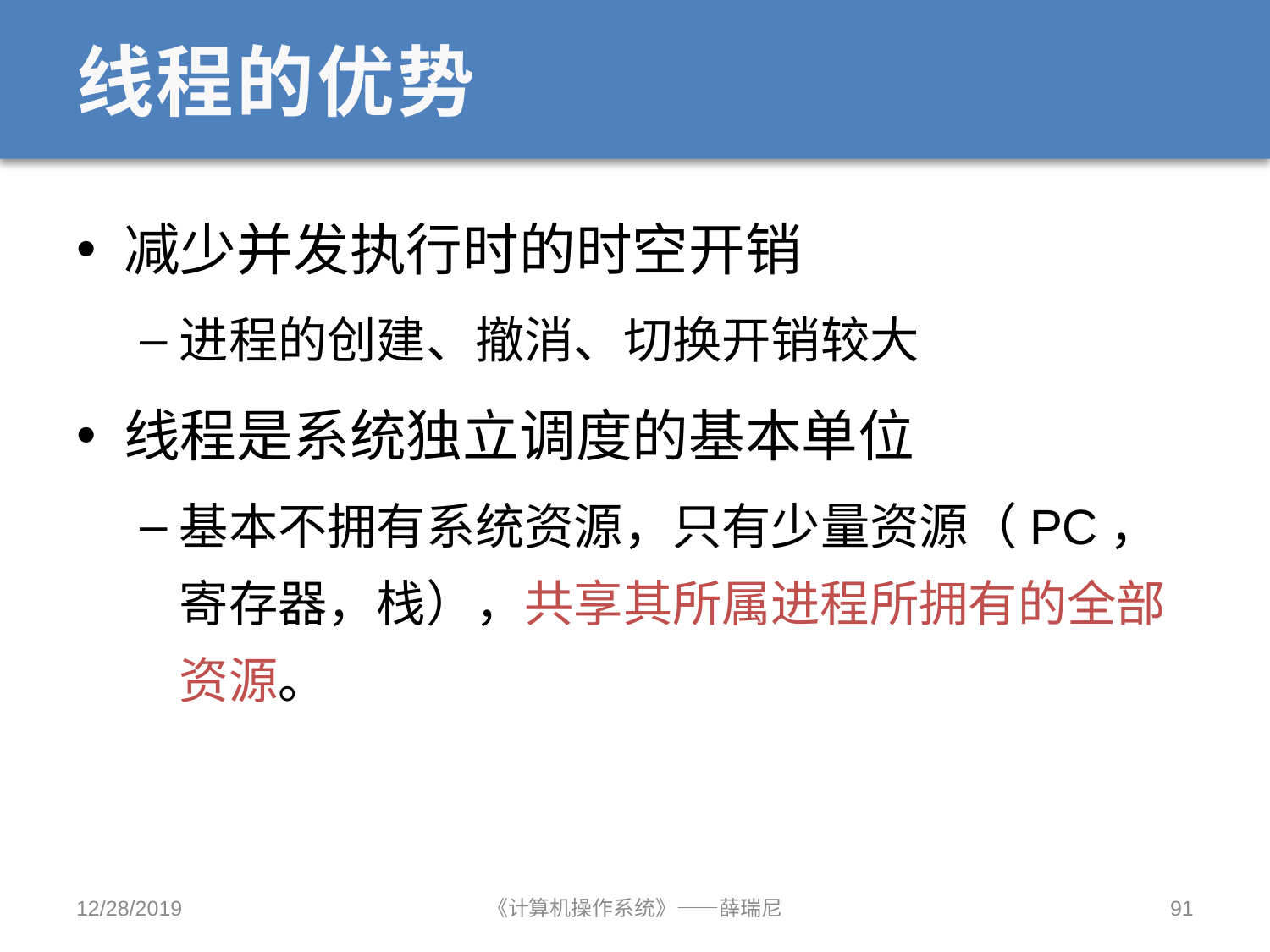

# 线程的优势
减少并发执行时的时空开销
进程的创建、撤消、切换开销较大
线程是系统独立调度的基本单位
基本不拥有系统资源，只有少量资源（PC，寄存器，栈），共享其所属进程所拥有的全部资源。
12/28/2019
《计算机操作系统》——薛瑞尼
91